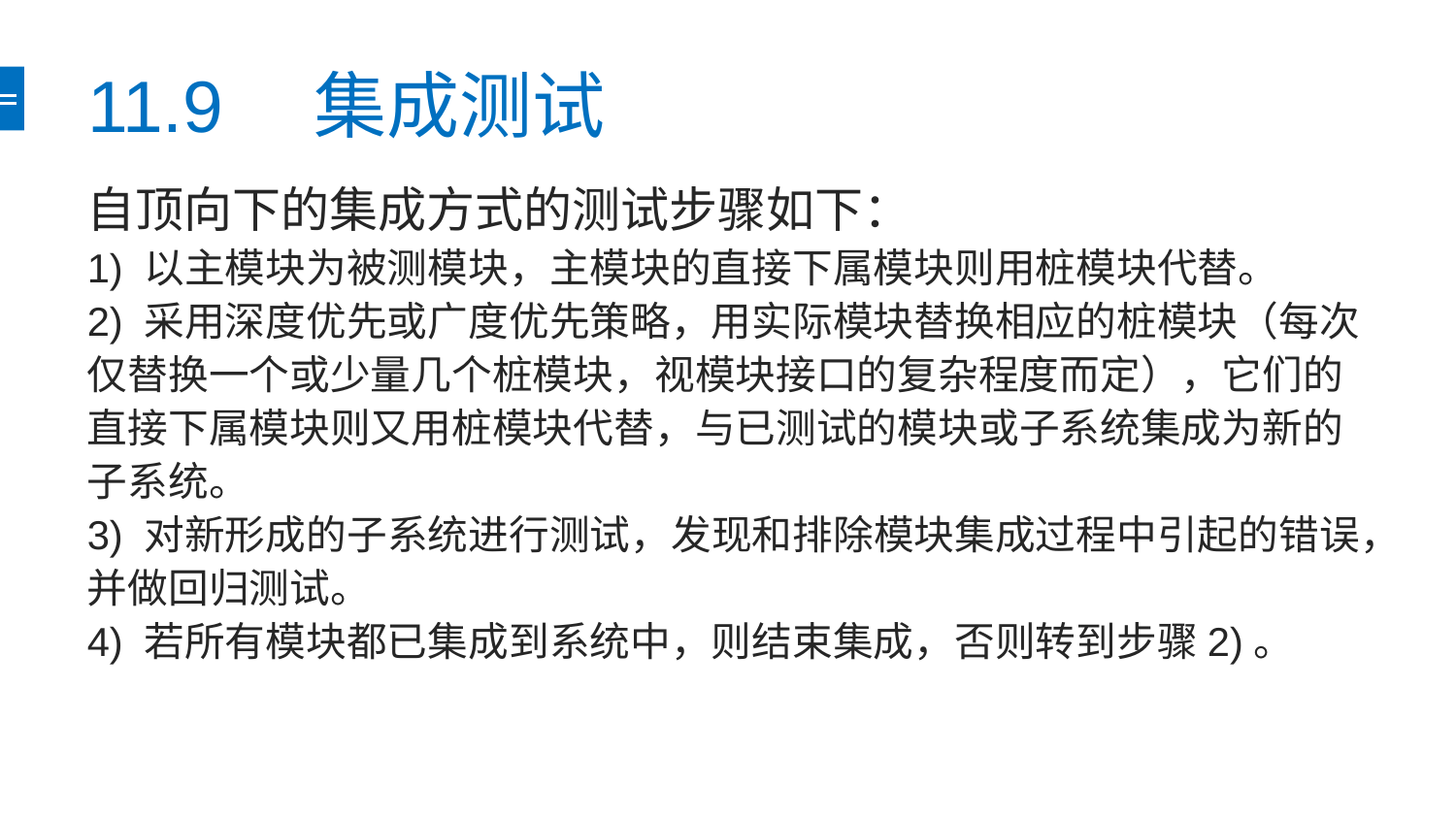

# 11.9　集成测试
自顶向下的集成方式的测试步骤如下：
1) 以主模块为被测模块，主模块的直接下属模块则用桩模块代替。
2) 采用深度优先或广度优先策略，用实际模块替换相应的桩模块（每次仅替换一个或少量几个桩模块，视模块接口的复杂程度而定），它们的直接下属模块则又用桩模块代替，与已测试的模块或子系统集成为新的子系统。
3) 对新形成的子系统进行测试，发现和排除模块集成过程中引起的错误，并做回归测试。
4) 若所有模块都已集成到系统中，则结束集成，否则转到步骤2)。